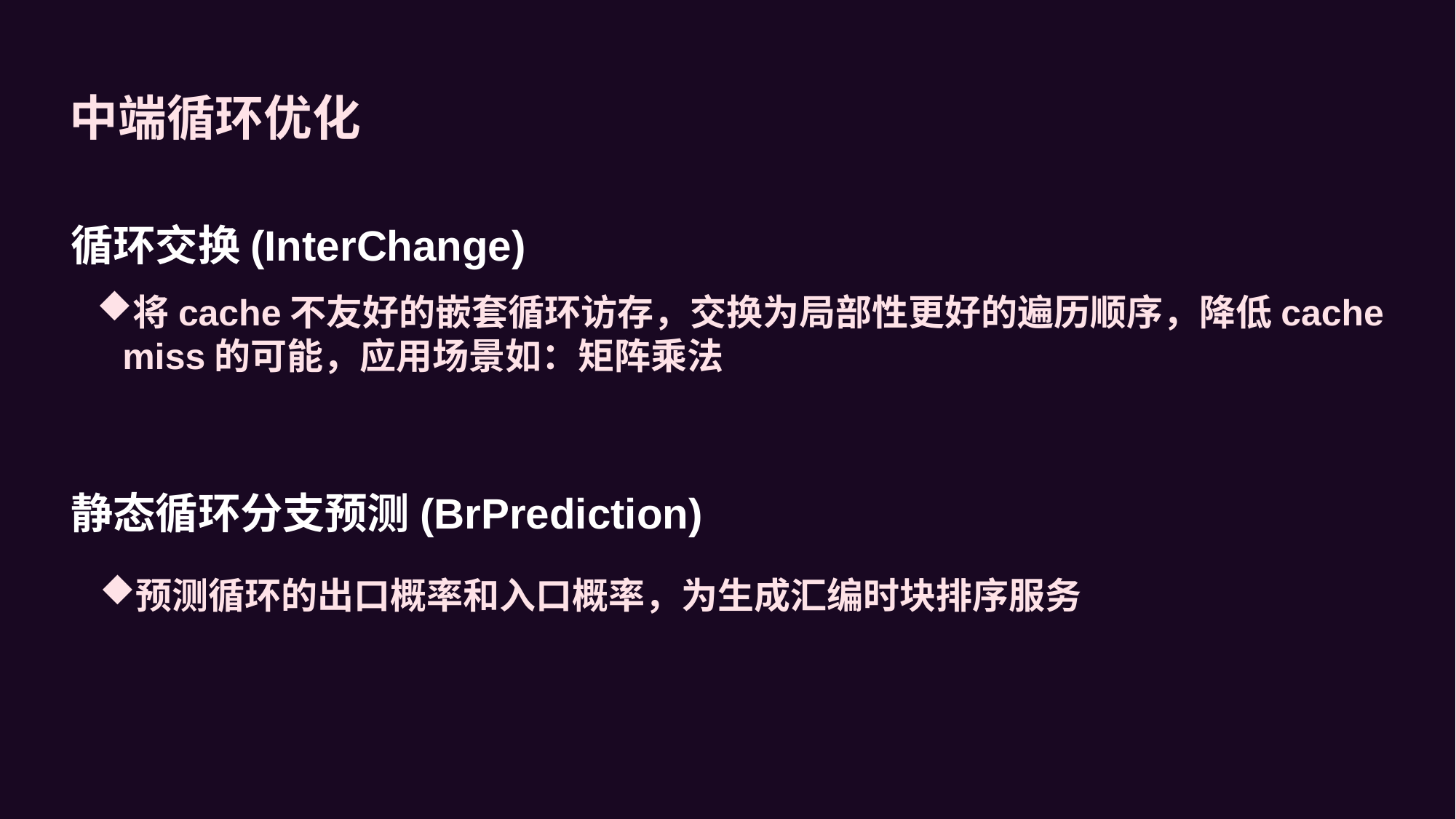

中端循环优化
循环交换(InterChange)
将cache不友好的嵌套循环访存，交换为局部性更好的遍历顺序，降低cache miss的可能，应用场景如：矩阵乘法
静态循环分支预测(BrPrediction)
预测循环的出口概率和入口概率，为生成汇编时块排序服务